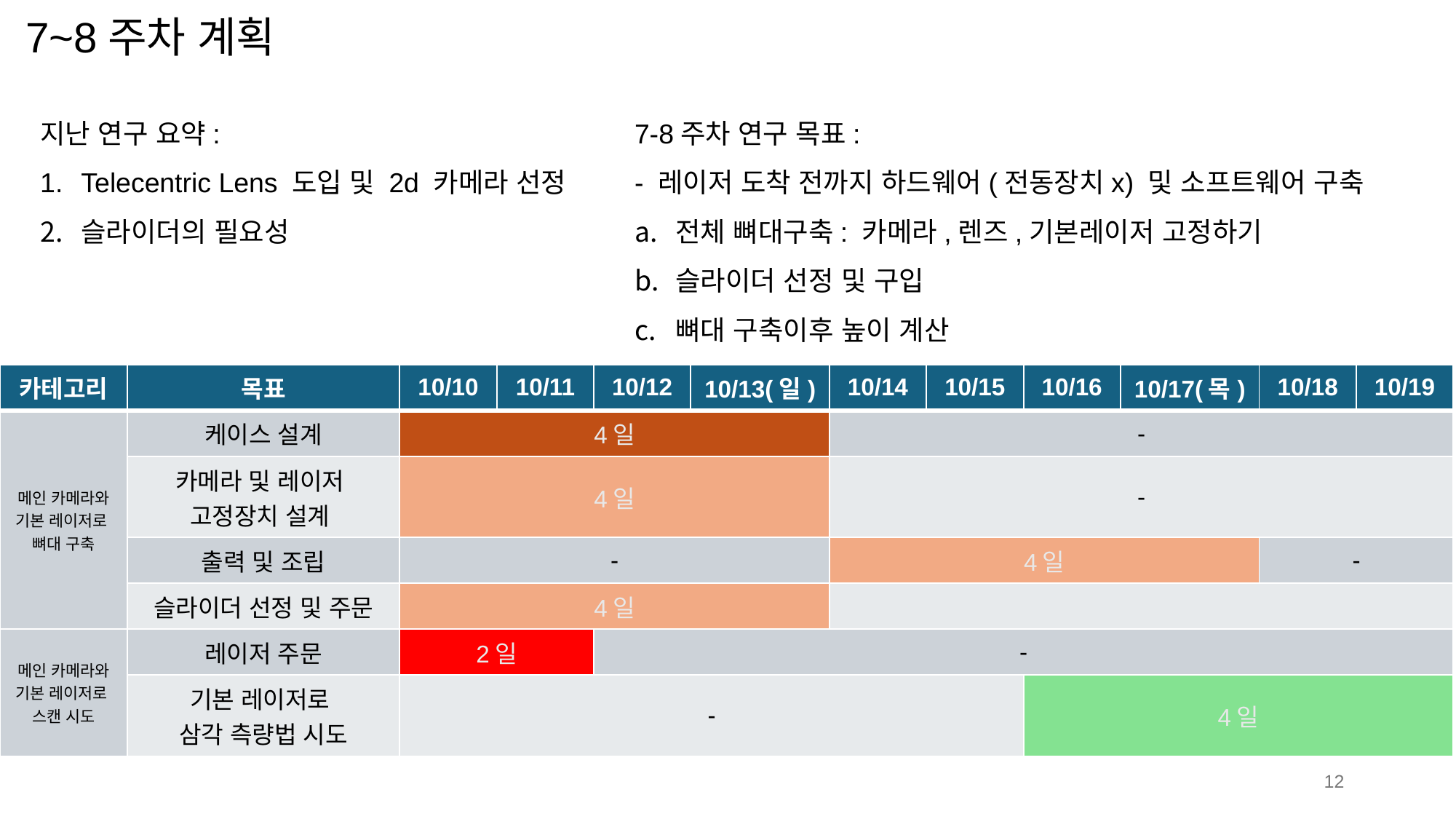

7~8주차 계획
지난 연구 요약:
Telecentric Lens 도입 및 2d 카메라 선정
슬라이더의 필요성
7-8주차 연구 목표:
- 레이저 도착 전까지 하드웨어(전동장치x) 및 소프트웨어 구축
전체 뼈대구축: 카메라,렌즈,기본레이저 고정하기
슬라이더 선정 및 구입
뼈대 구축이후 높이 계산
| 카테고리 | 목표 | 10/10 | 10/11 | 10/12 | 10/13(일) | 10/14 | 10/15 | 10/16 | 10/17(목) | 10/18 | 10/19 |
| --- | --- | --- | --- | --- | --- | --- | --- | --- | --- | --- | --- |
| 메인 카메라와 기본 레이저로 뼈대 구축 | 케이스 설계 | 4일 |  |  |  | - |  |  |  |  |  |
|  | 카메라 및 레이저 고정장치 설계 | 4일 |  |  |  | - |  |  |  |  |  |
|  | 출력 및 조립 | - |  |  |  | 4일 |  |  |  | - |  |
|  | 슬라이더 선정 및 주문 | 4일 |  |  |  |  |  |  |  |  |  |
| 메인 카메라와 기본 레이저로 스캔 시도 | 레이저 주문 | 2일 |  | - |  |  |  |  |  |  |  |
|  | 기본 레이저로 삼각 측량법 시도 | - |  |  |  |  |  | 4일 |  |  |  |
12